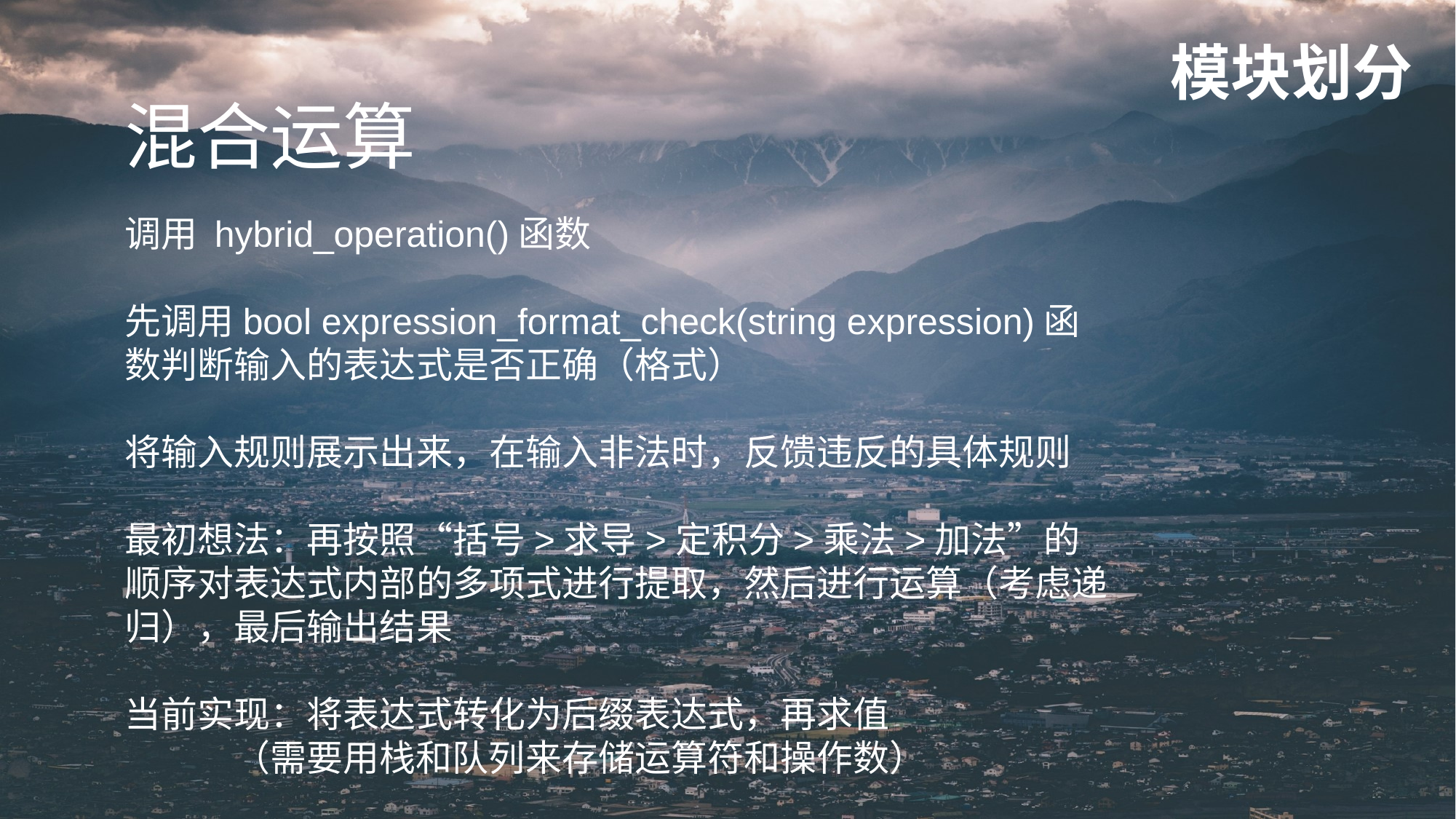

模块划分
混合运算

调用 hybrid_operation()函数

先调用bool expression_format_check(string expression)函数判断输入的表达式是否正确（格式）

将输入规则展示出来，在输入非法时，反馈违反的具体规则

最初想法：再按照“括号>求导>定积分>乘法>加法”的顺序对表达式内部的多项式进行提取，然后进行运算（考虑递归），最后输出结果

当前实现：将表达式转化为后缀表达式，再求值
    	（需要用栈和队列来存储运算符和操作数）